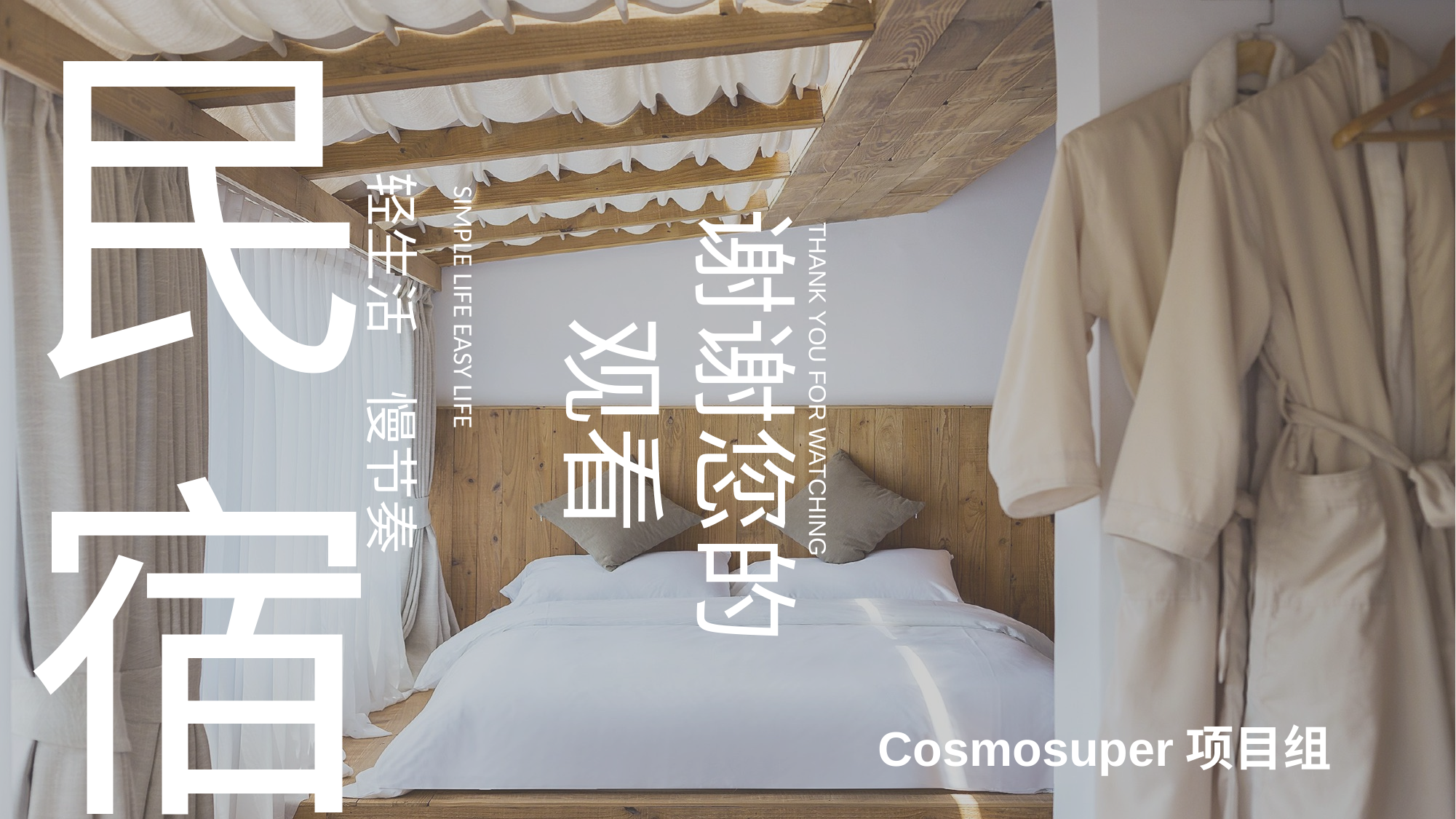

民宿

轻生活　慢节奏
SIMPLE LIFE EASY LIFE
谢谢您的观看
THANK YOU FOR WATCHING
Cosmosuper项目组